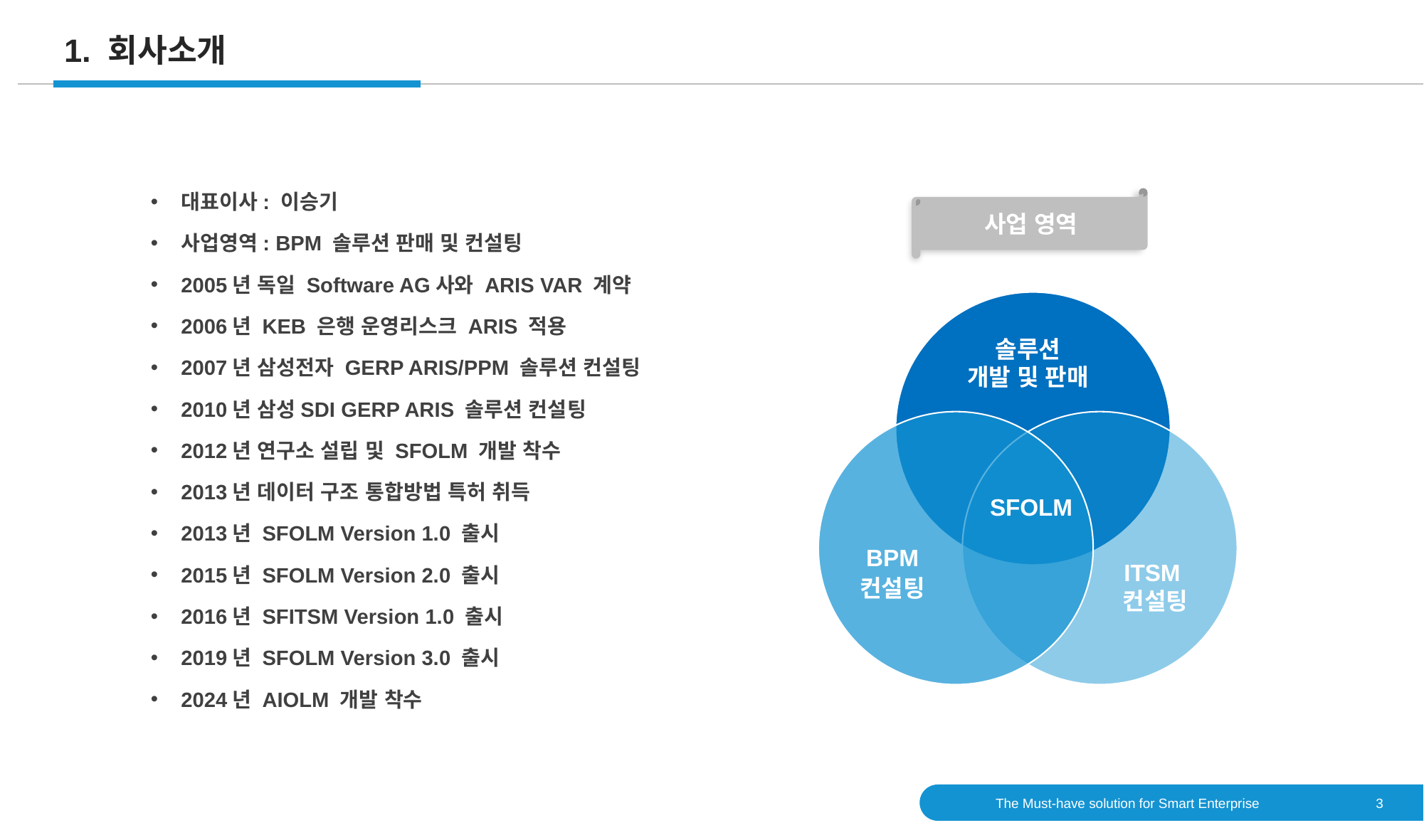

# 1. 회사소개
대표이사: 이승기
사업영역: BPM 솔루션 판매 및 컨설팅
2005년 독일 Software AG사와 ARIS VAR 계약
2006년 KEB 은행 운영리스크 ARIS 적용
2007년 삼성전자 GERP ARIS/PPM 솔루션 컨설팅
2010년 삼성SDI GERP ARIS 솔루션 컨설팅
2012년 연구소 설립 및 SFOLM 개발 착수
2013년 데이터 구조 통합방법 특허 취득
2013년 SFOLM Version 1.0 출시
2015년 SFOLM Version 2.0 출시
2016년 SFITSM Version 1.0 출시
2019년 SFOLM Version 3.0 출시
2024년 AIOLM 개발 착수

사업 영역

솔루션
개발 및 판매

SFOLM
BPM
컨설팅
ITSM
컨설팅